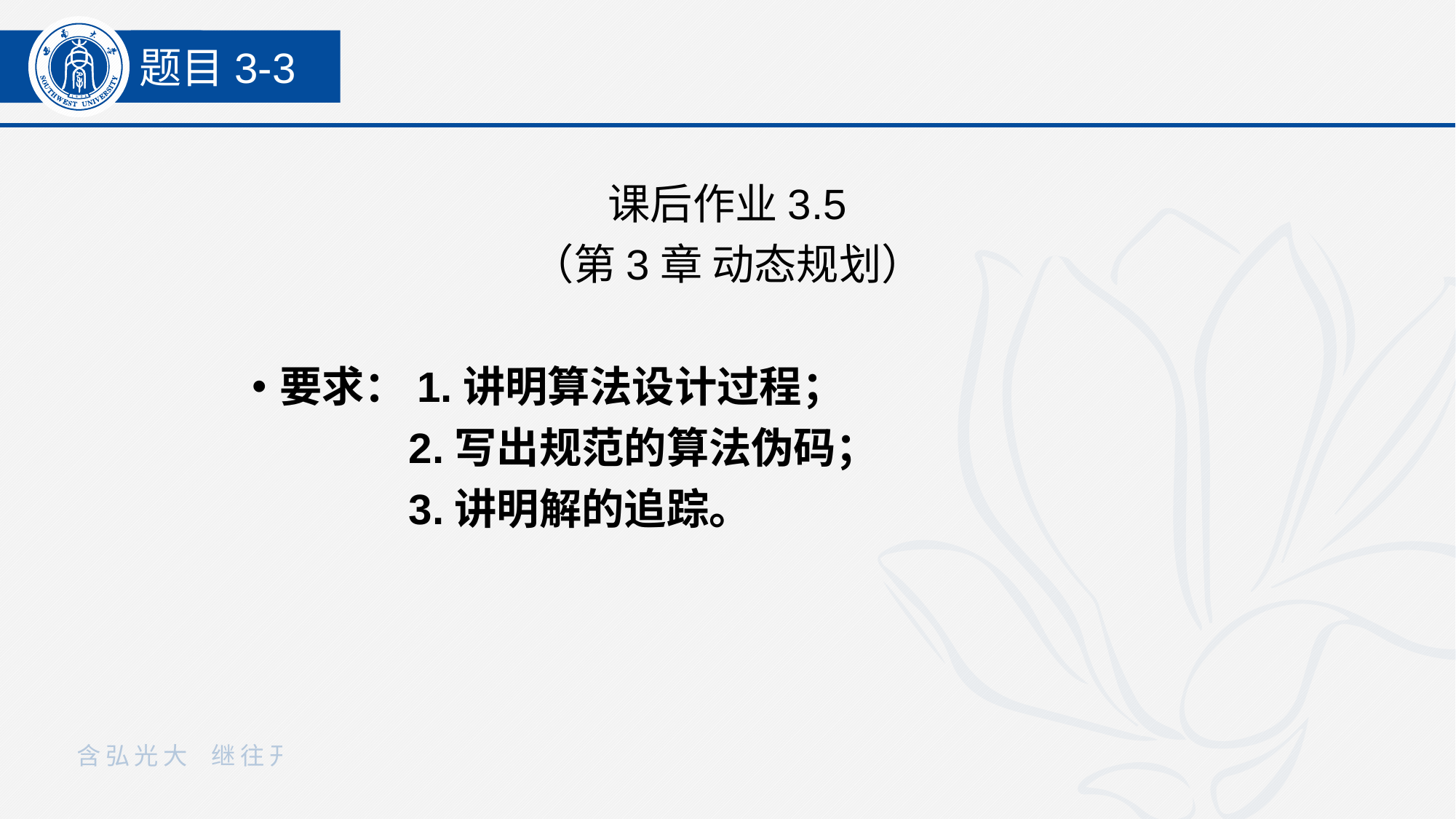

题目3-3
课后作业3.5
（第3章 动态规划）

要求：1.讲明算法设计过程；
 	    2.写出规范的算法伪码；
	    3.讲明解的追踪。